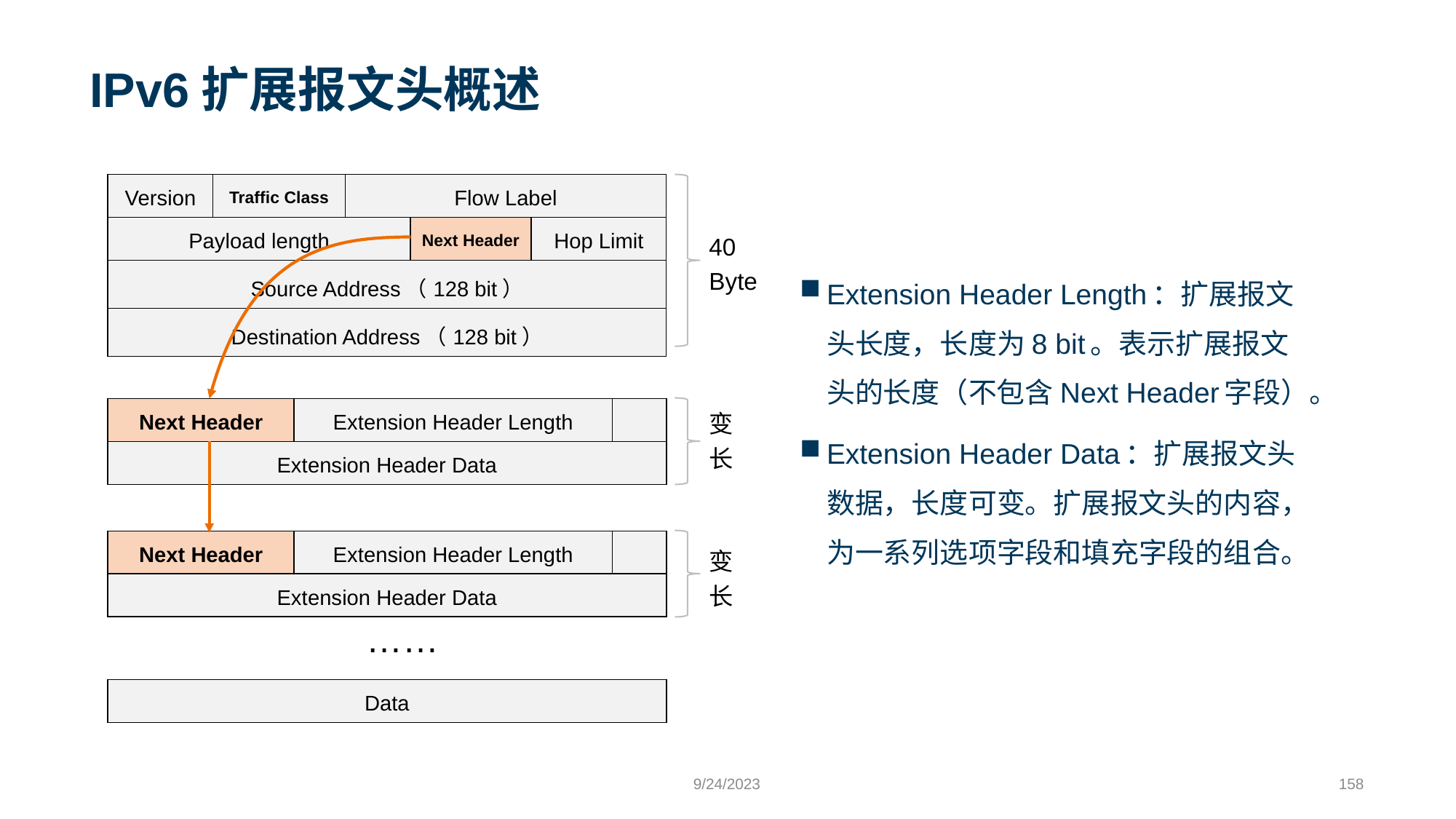

# IPv6扩展报文头概述
| Version | Traffic Class | Flow Label |  |  |
| --- | --- | --- | --- | --- |
| Payload length |  |  | Next Header | Hop Limit |
| Source Address（128 bit） |  |  |  |  |
| Destination Address（128 bit） |  |  |  |  |

40
Byte

Extension Header Length：扩展报文头长度，长度为8 bit。表示扩展报文头的长度（不包含Next Header字段）。
Extension Header Data：扩展报文头数据，长度可变。扩展报文头的内容，为一系列选项字段和填充字段的组合。

| Next Header | Extension Header Length |  |
| --- | --- | --- |
| Extension Header Data |  |  |
变
长

| Next Header | Extension Header Length |  |
| --- | --- | --- |
| Extension Header Data |  |  |
变
长
……
| Data |
| --- |

9/24/2023
158